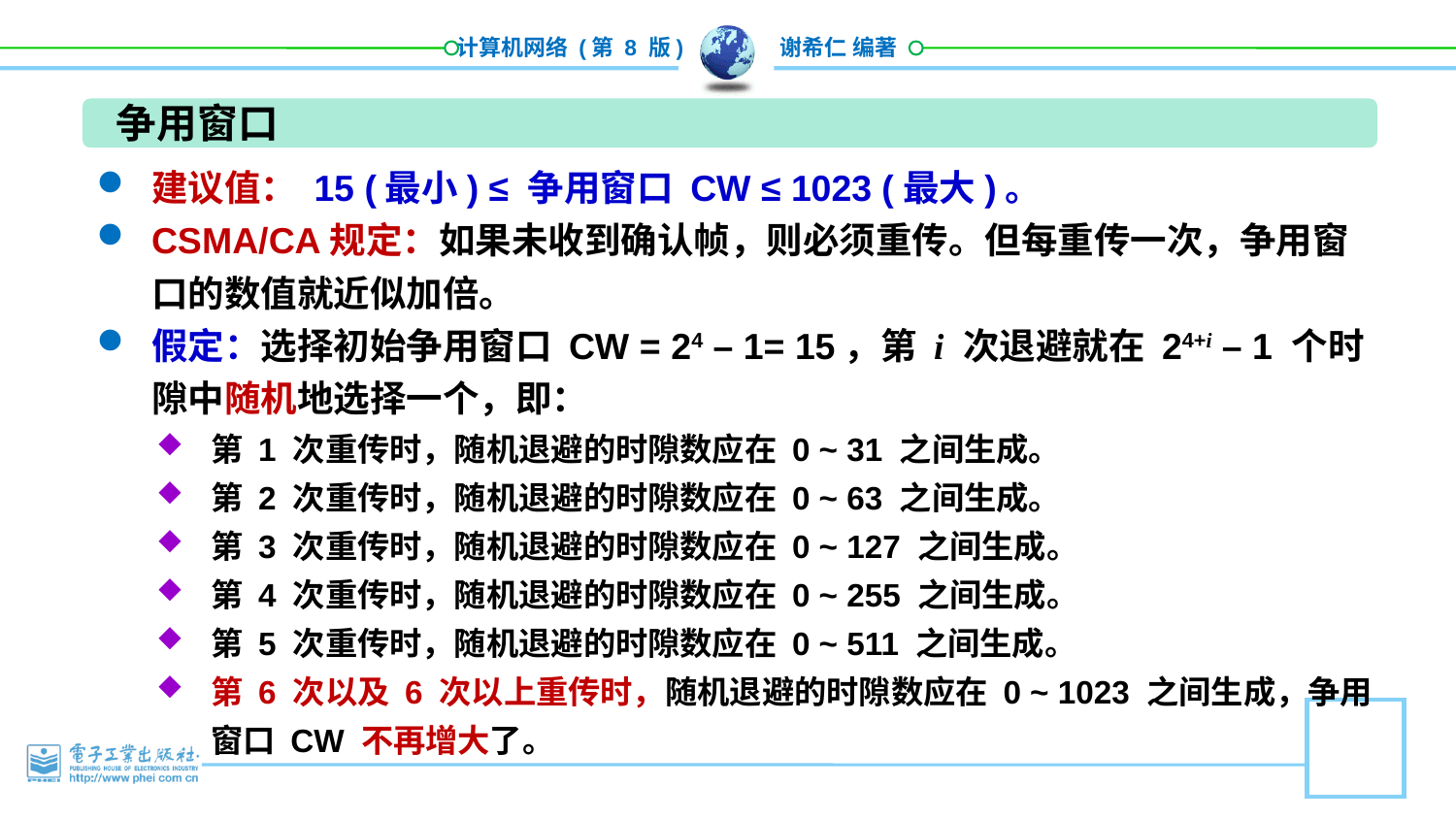

争用窗口

建议值： 15 (最小) ≤ 争用窗口 CW ≤ 1023 (最大)。
CSMA/CA规定：如果未收到确认帧，则必须重传。但每重传一次，争用窗口的数值就近似加倍。
假定：选择初始争用窗口 CW = 24 – 1= 15，第 i 次退避就在 24+i – 1 个时隙中随机地选择一个，即：
第 1 次重传时，随机退避的时隙数应在 0 ~ 31 之间生成。
第 2 次重传时，随机退避的时隙数应在 0 ~ 63 之间生成。
第 3 次重传时，随机退避的时隙数应在 0 ~ 127 之间生成。
第 4 次重传时，随机退避的时隙数应在 0 ~ 255 之间生成。
第 5 次重传时，随机退避的时隙数应在 0 ~ 511 之间生成。
第 6 次以及 6 次以上重传时，随机退避的时隙数应在 0 ~ 1023 之间生成，争用窗口 CW 不再增大了。